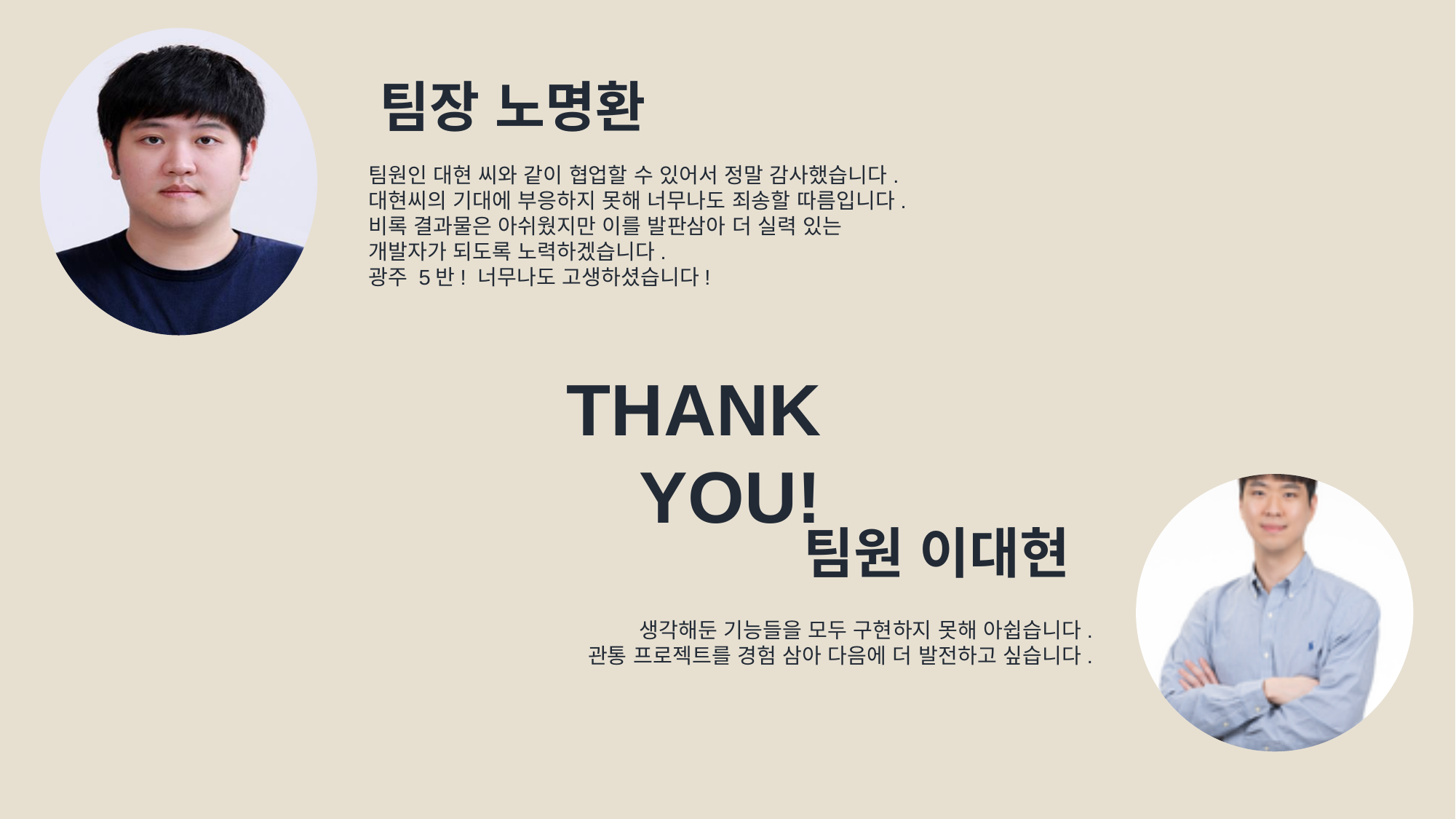

팀장 노명환
팀원인 대현 씨와 같이 협업할 수 있어서 정말 감사했습니다.
대현씨의 기대에 부응하지 못해 너무나도 죄송할 따름입니다.
비록 결과물은 아쉬웠지만 이를 발판삼아 더 실력 있는
개발자가 되도록 노력하겠습니다.
광주 5반! 너무나도 고생하셨습니다!
THANK YOU!

팀원 이대현
생각해둔 기능들을 모두 구현하지 못해 아쉽습니다.
관통 프로젝트를 경험 삼아 다음에 더 발전하고 싶습니다.